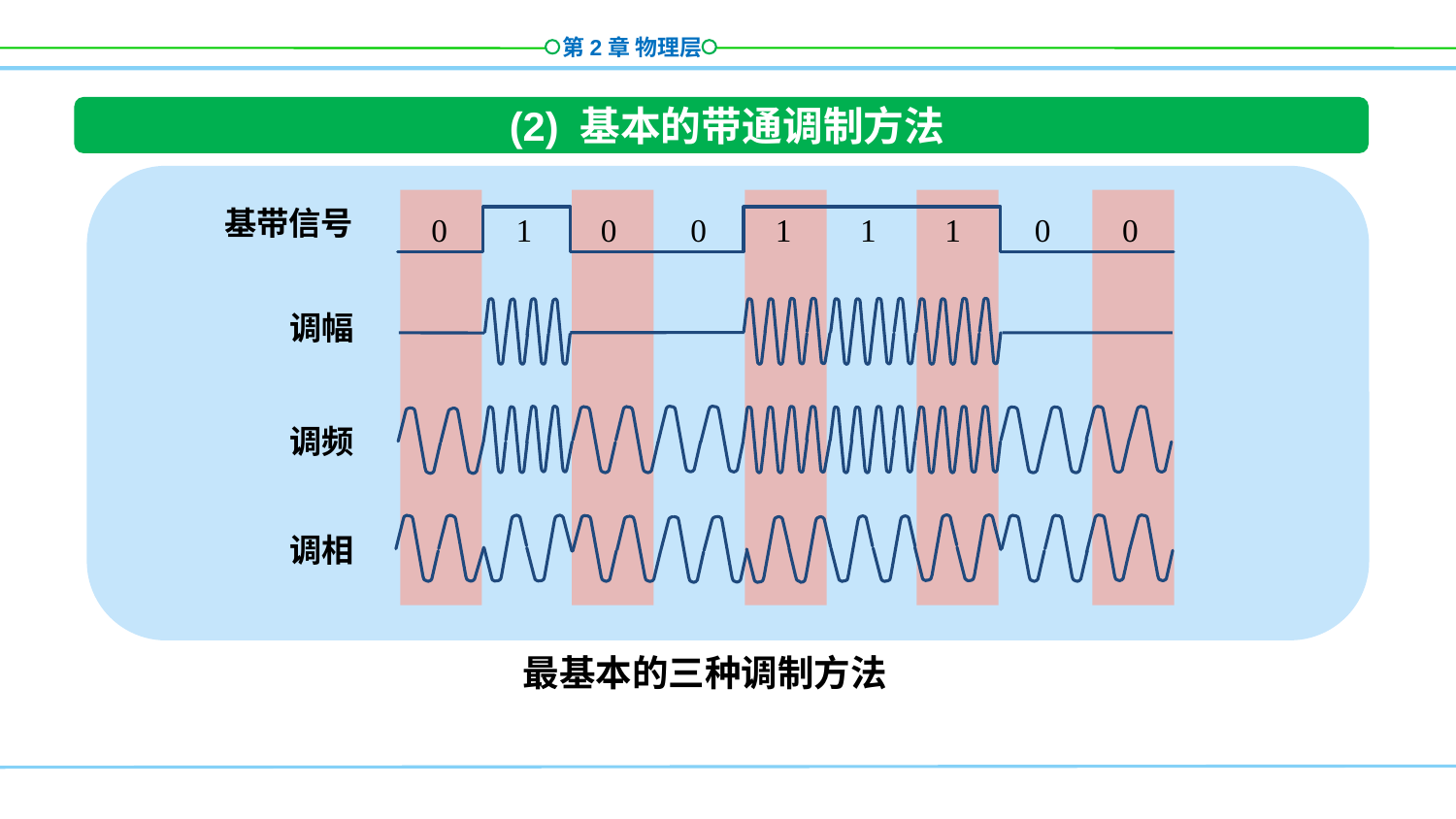

(2) 基本的带通调制方法

基带信号
0
1
0
0
1
1
1
0
0

调幅

调频

调相
最基本的三种调制方法